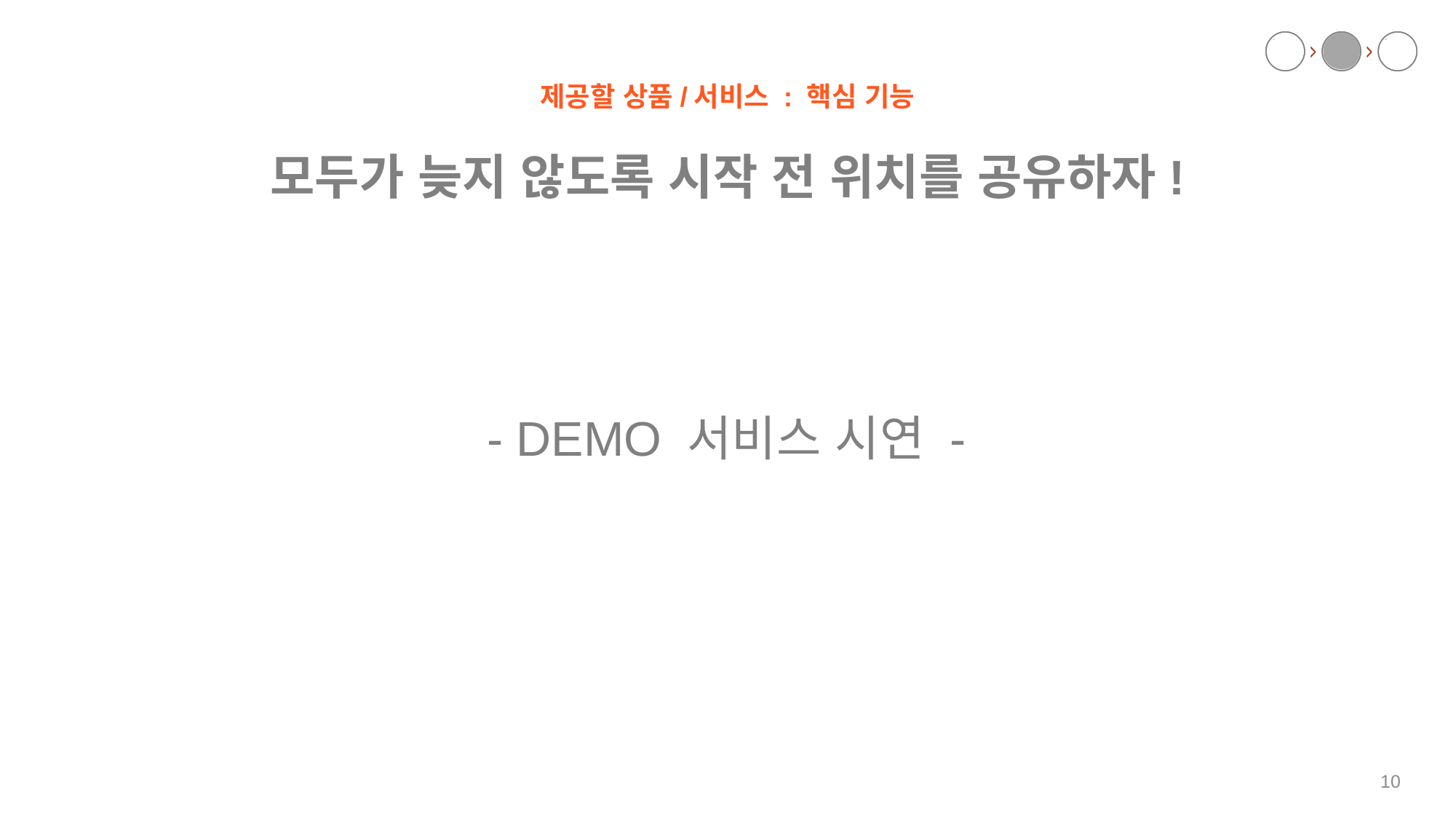

제공할 상품/서비스 : 핵심 기능
# 모두가 늦지 않도록 시작 전 위치를 공유하자!
- DEMO 서비스 시연 -
10